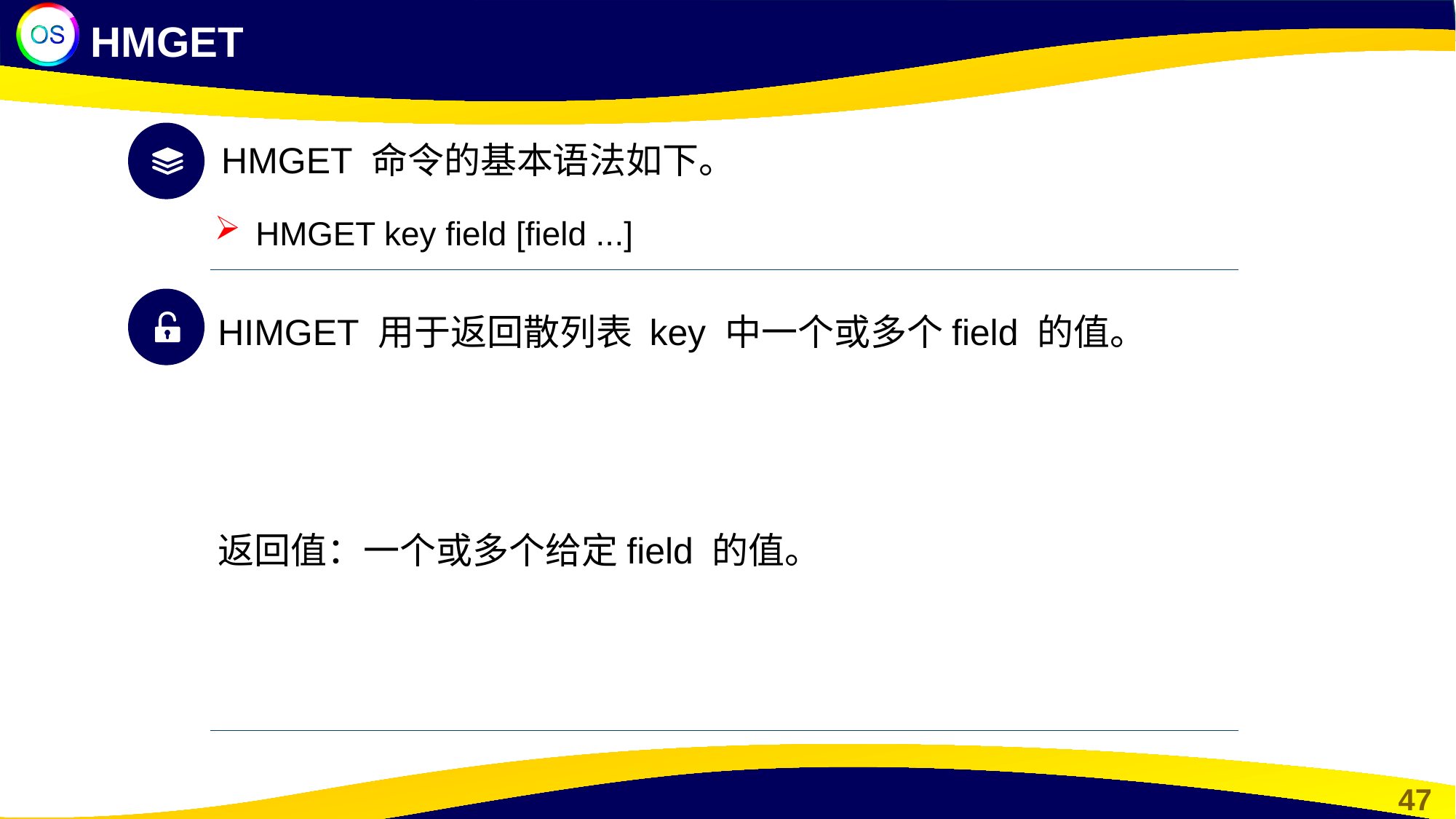

HMGET

HMGET 命令的基本语法如下。

HMGET key field [field ...]

HIMGET 用于返回散列表 key 中一个或多个field 的值。

返回值：一个或多个给定field 的值。